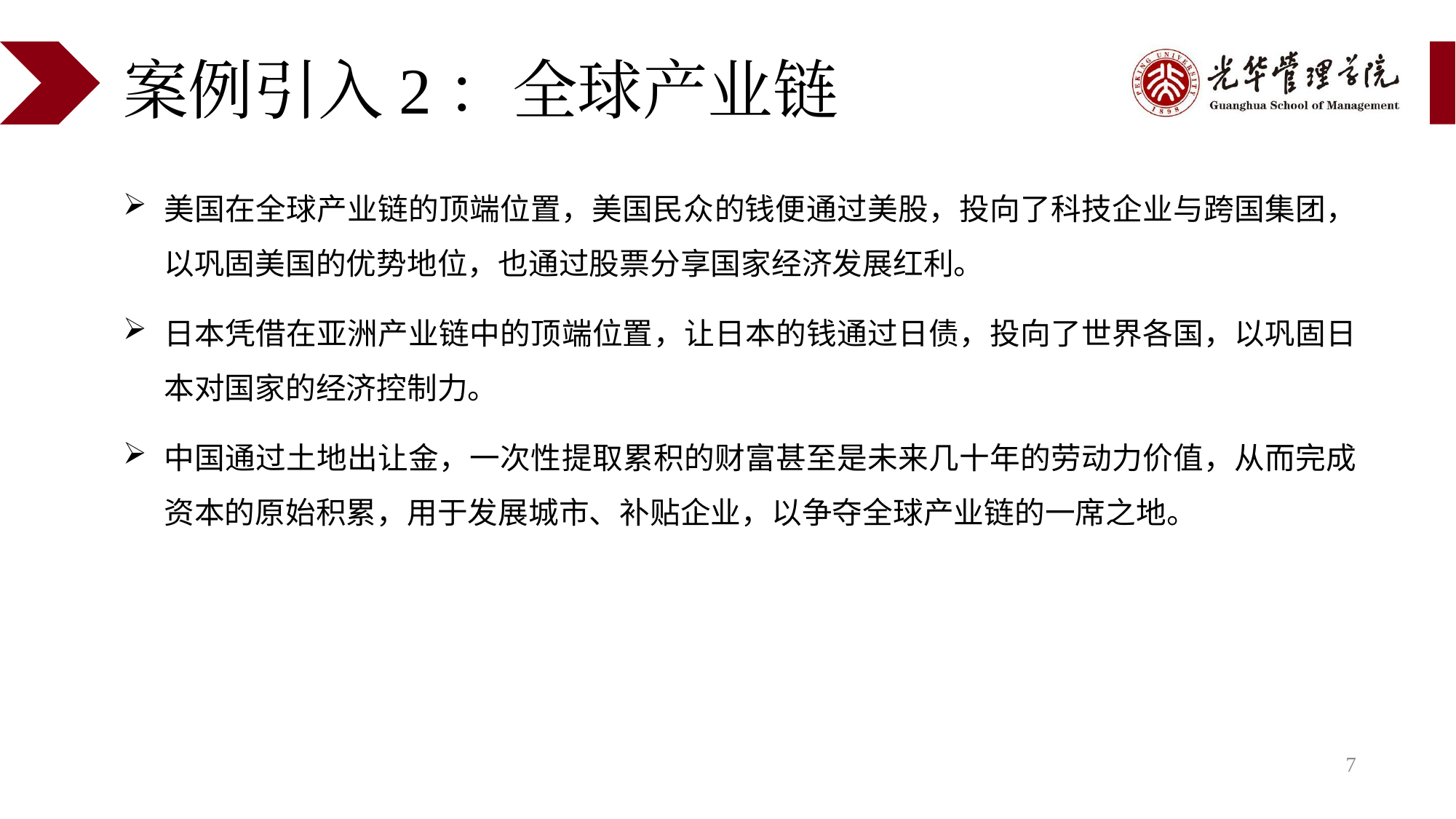

# 案例引入2：全球产业链
美国在全球产业链的顶端位置，美国民众的钱便通过美股，投向了科技企业与跨国集团，以巩固美国的优势地位，也通过股票分享国家经济发展红利。
日本凭借在亚洲产业链中的顶端位置，让日本的钱通过日债，投向了世界各国，以巩固日本对国家的经济控制力。
中国通过土地出让金，一次性提取累积的财富甚至是未来几十年的劳动力价值，从而完成资本的原始积累，用于发展城市、补贴企业，以争夺全球产业链的一席之地。

7